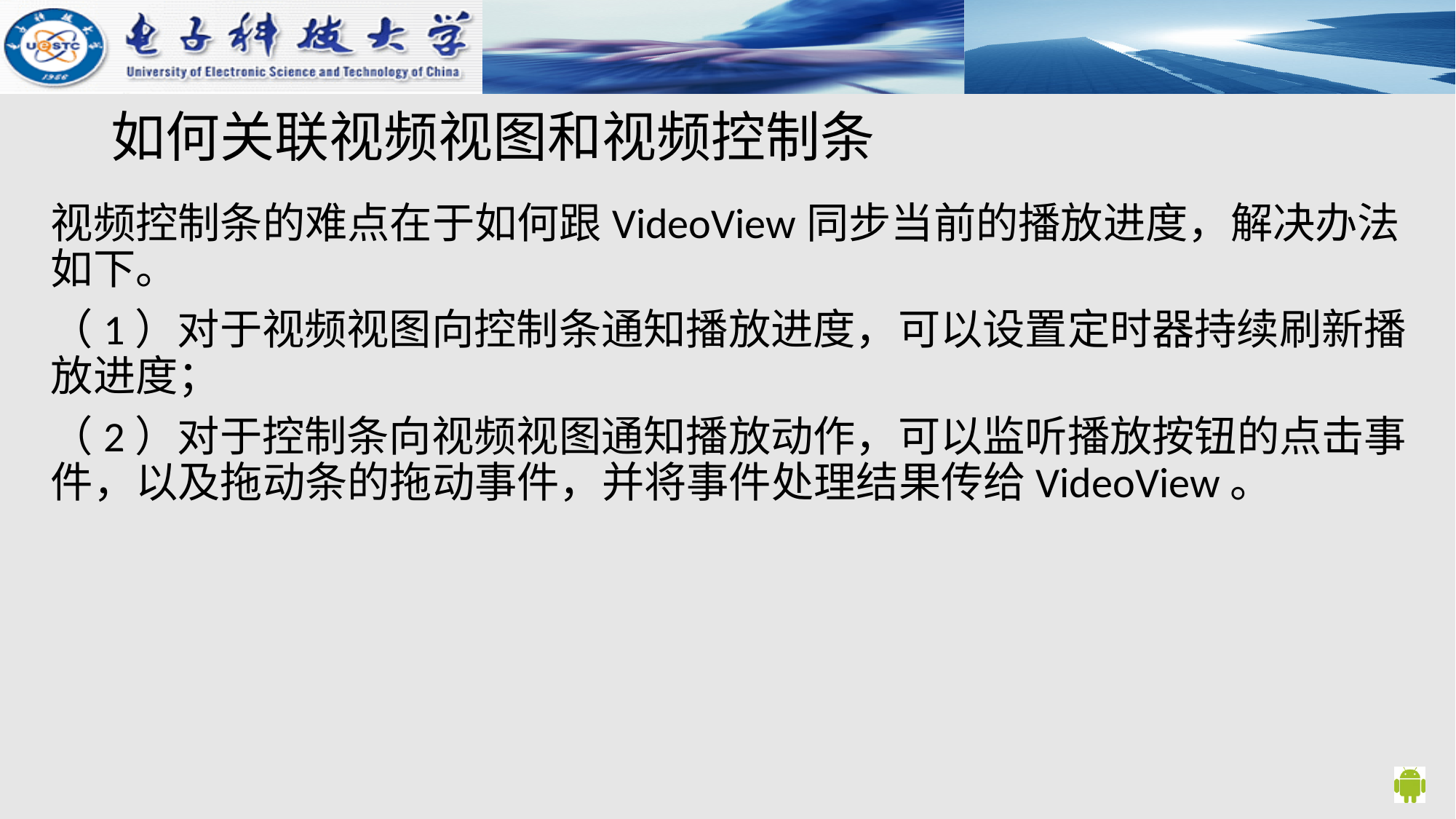

# 如何关联视频视图和视频控制条
视频控制条的难点在于如何跟VideoView同步当前的播放进度，解决办法如下。
（1）对于视频视图向控制条通知播放进度，可以设置定时器持续刷新播放进度；
（2）对于控制条向视频视图通知播放动作，可以监听播放按钮的点击事件，以及拖动条的拖动事件，并将事件处理结果传给VideoView。